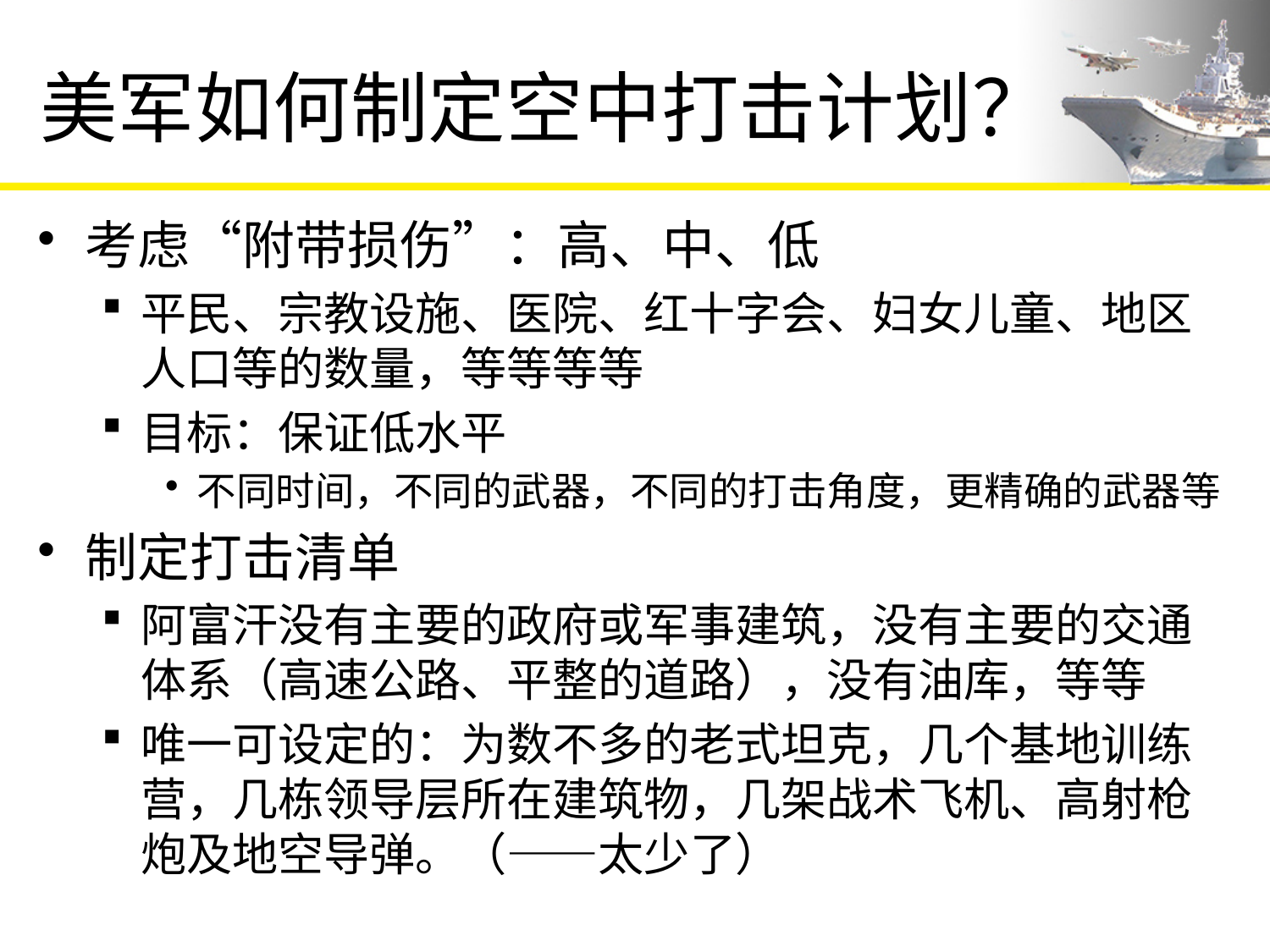

# 美军如何制定空中打击计划？
考虑“附带损伤”：高、中、低
平民、宗教设施、医院、红十字会、妇女儿童、地区人口等的数量，等等等等
目标：保证低水平
不同时间，不同的武器，不同的打击角度，更精确的武器等
制定打击清单
阿富汗没有主要的政府或军事建筑，没有主要的交通体系（高速公路、平整的道路），没有油库，等等
唯一可设定的：为数不多的老式坦克，几个基地训练营，几栋领导层所在建筑物，几架战术飞机、高射枪炮及地空导弹。（——太少了）